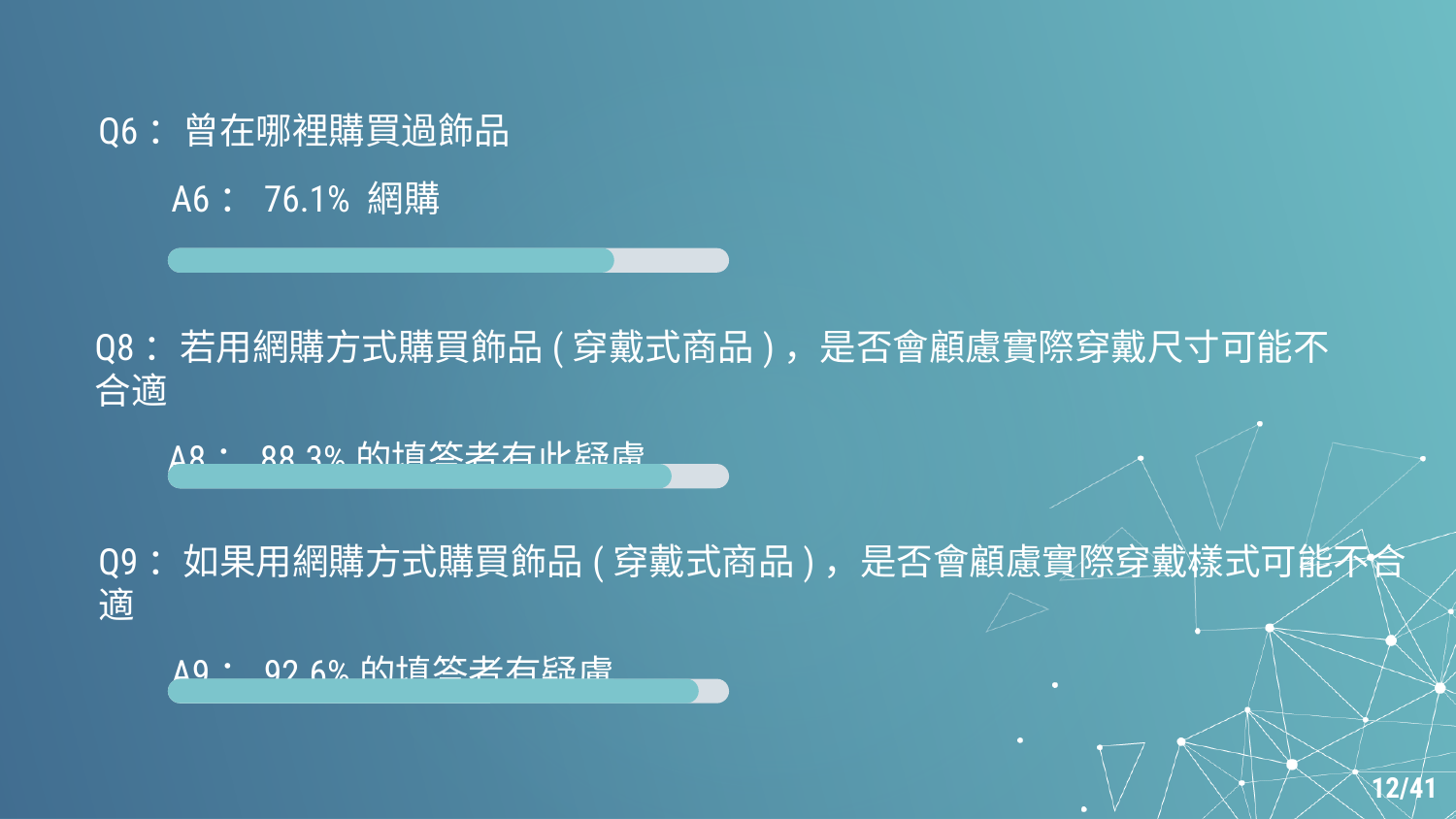

Q6：曾在哪裡購買過飾品
A6：76.1% 網購

Q8：若用網購方式購買飾品(穿戴式商品)，是否會顧慮實際穿戴尺寸可能不合適
A8：88.3%的填答者有此疑慮

Q9：如果用網購方式購買飾品(穿戴式商品)，是否會顧慮實際穿戴樣式可能不合適
A9：92.6%的填答者有疑慮

12/41